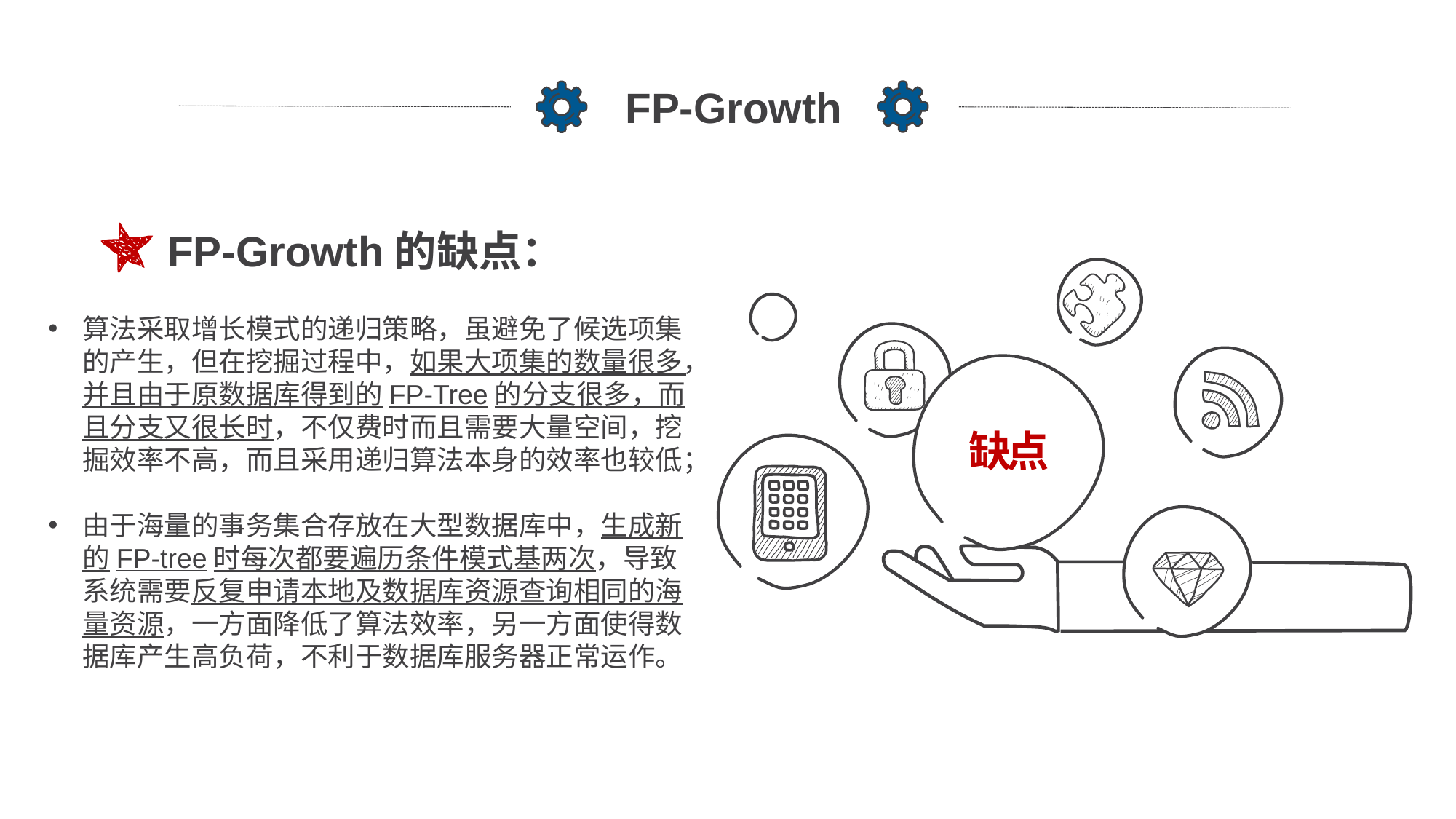

FP-Growth
FP-Growth的缺点：

算法采取增长模式的递归策略，虽避免了候选项集的产生，但在挖掘过程中，如果大项集的数量很多，并且由于原数据库得到的FP-Tree的分支很多，而且分支又很长时，不仅费时而且需要大量空间，挖掘效率不高，而且采用递归算法本身的效率也较低；

由于海量的事务集合存放在大型数据库中，生成新的FP-tree时每次都要遍历条件模式基两次，导致系统需要反复申请本地及数据库资源查询相同的海量资源，一方面降低了算法效率，另一方面使得数据库产生高负荷，不利于数据库服务器正常运作。

缺点